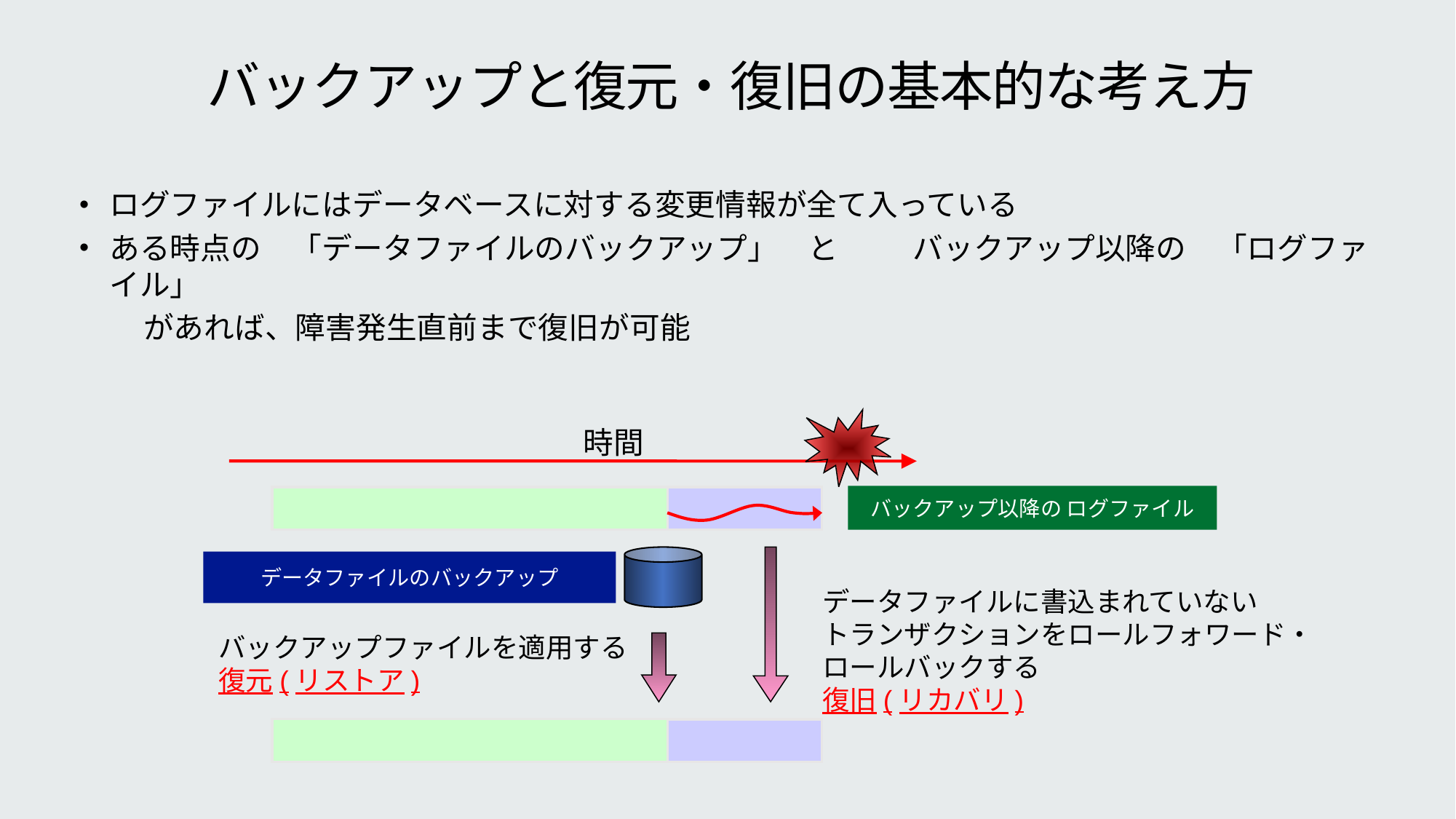

# バックアップと復元・復旧の基本的な考え方
ログファイルにはデータベースに対する変更情報が全て入っている
ある時点の　「データファイルのバックアップ」　と　　  バックアップ以降の　「ログファイル」
　     があれば、障害発生直前まで復旧が可能

時間

バックアップ以降の ログファイル

データファイルのバックアップ
データファイルに書込まれていない
トランザクションをロールフォワード・ロールバックする
復旧(リカバリ)
バックアップファイルを適用する
復元(リストア)